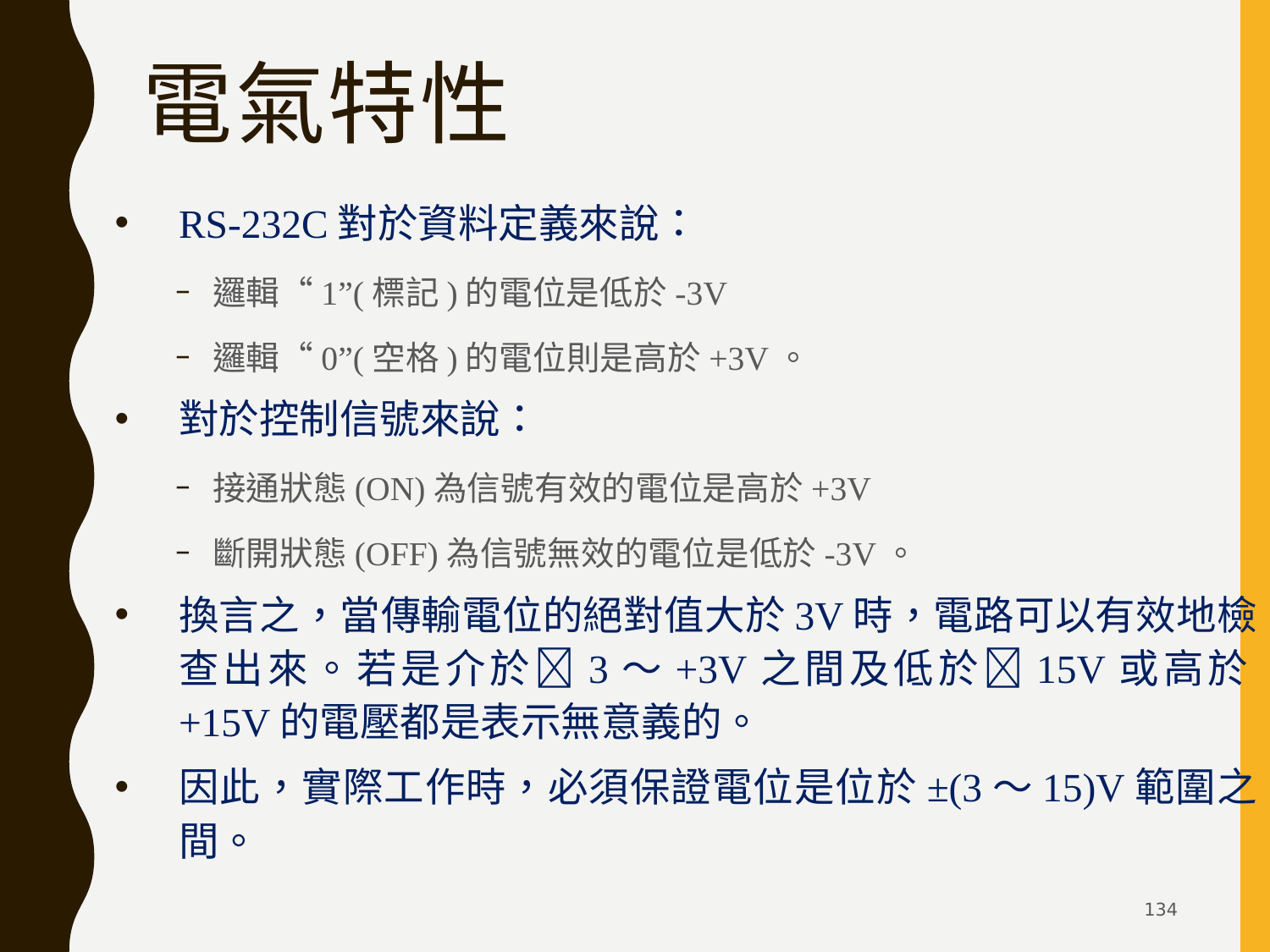

# 電氣特性
RS-232C對於資料定義來說：
邏輯“1”(標記)的電位是低於-3V
邏輯“0”(空格)的電位則是高於+3V。
對於控制信號來說：
接通狀態(ON)為信號有效的電位是高於+3V
斷開狀態(OFF)為信號無效的電位是低於-3V。
換言之，當傳輸電位的絕對值大於3V時，電路可以有效地檢查出來。若是介於−3～+3V之間及低於−15V或高於+15V的電壓都是表示無意義的。
因此，實際工作時，必須保證電位是位於±(3～15)V範圍之間。
134